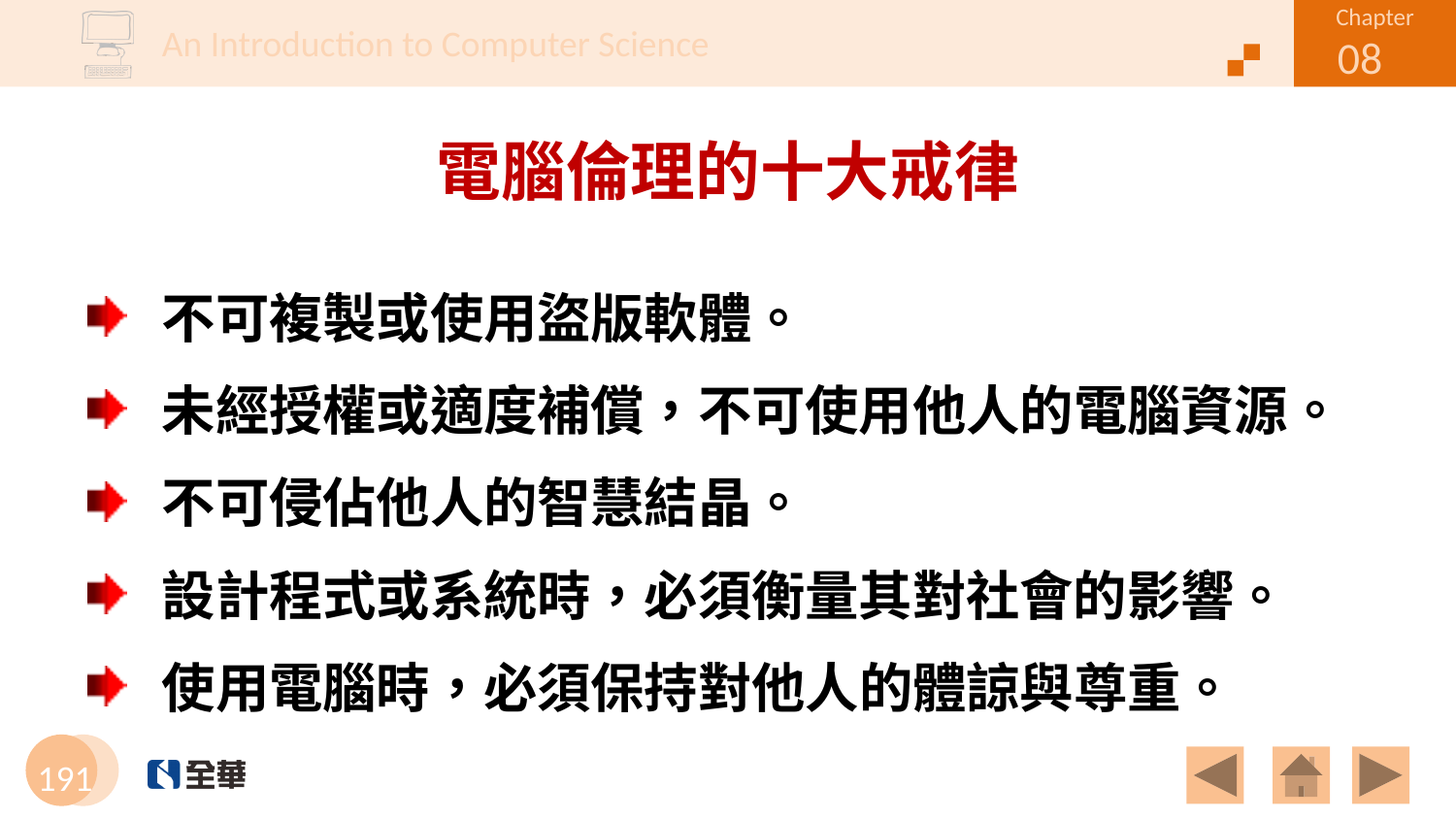

# 電腦倫理的十大戒律
不可複製或使用盜版軟體。
未經授權或適度補償，不可使用他人的電腦資源。
不可侵佔他人的智慧結晶。
設計程式或系統時，必須衡量其對社會的影響。
使用電腦時，必須保持對他人的體諒與尊重。